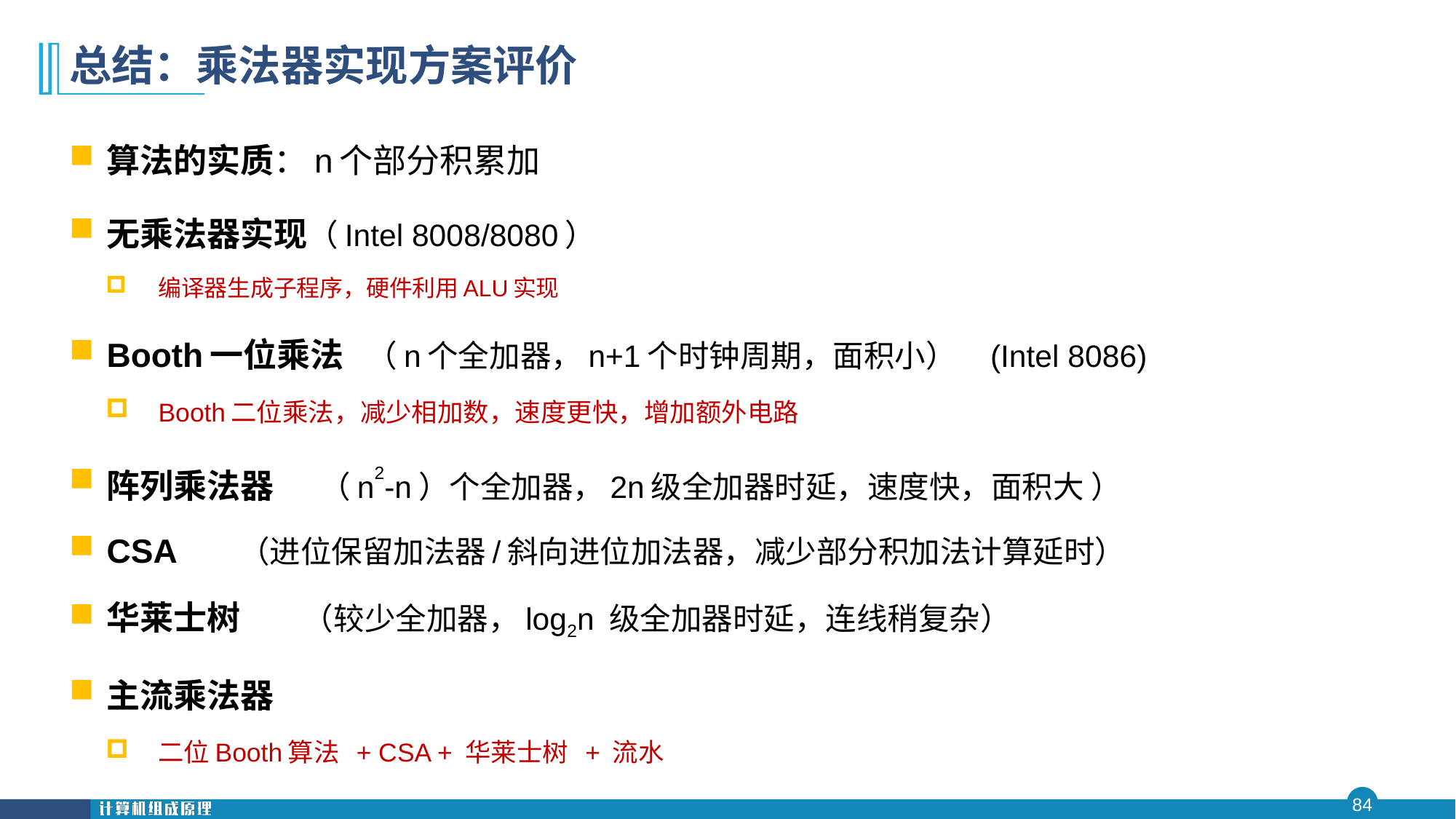

# 总结：乘法器实现方案评价
算法的实质：n个部分积累加
无乘法器实现（Intel 8008/8080）
编译器生成子程序，硬件利用ALU实现
Booth一位乘法   （n个全加器，n+1个时钟周期，面积小）    (Intel 8086)
Booth二位乘法，减少相加数，速度更快，增加额外电路
阵列乘法器      （n2-n）个全加器，2n级全加器时延，速度快，面积大 ）
CSA      （进位保留加法器/斜向进位加法器，减少部分积加法计算延时）
华莱士树         （较少全加器，log2n 级全加器时延，连线稍复杂）
主流乘法器
二位Booth算法  + CSA + 华莱士树  + 流水